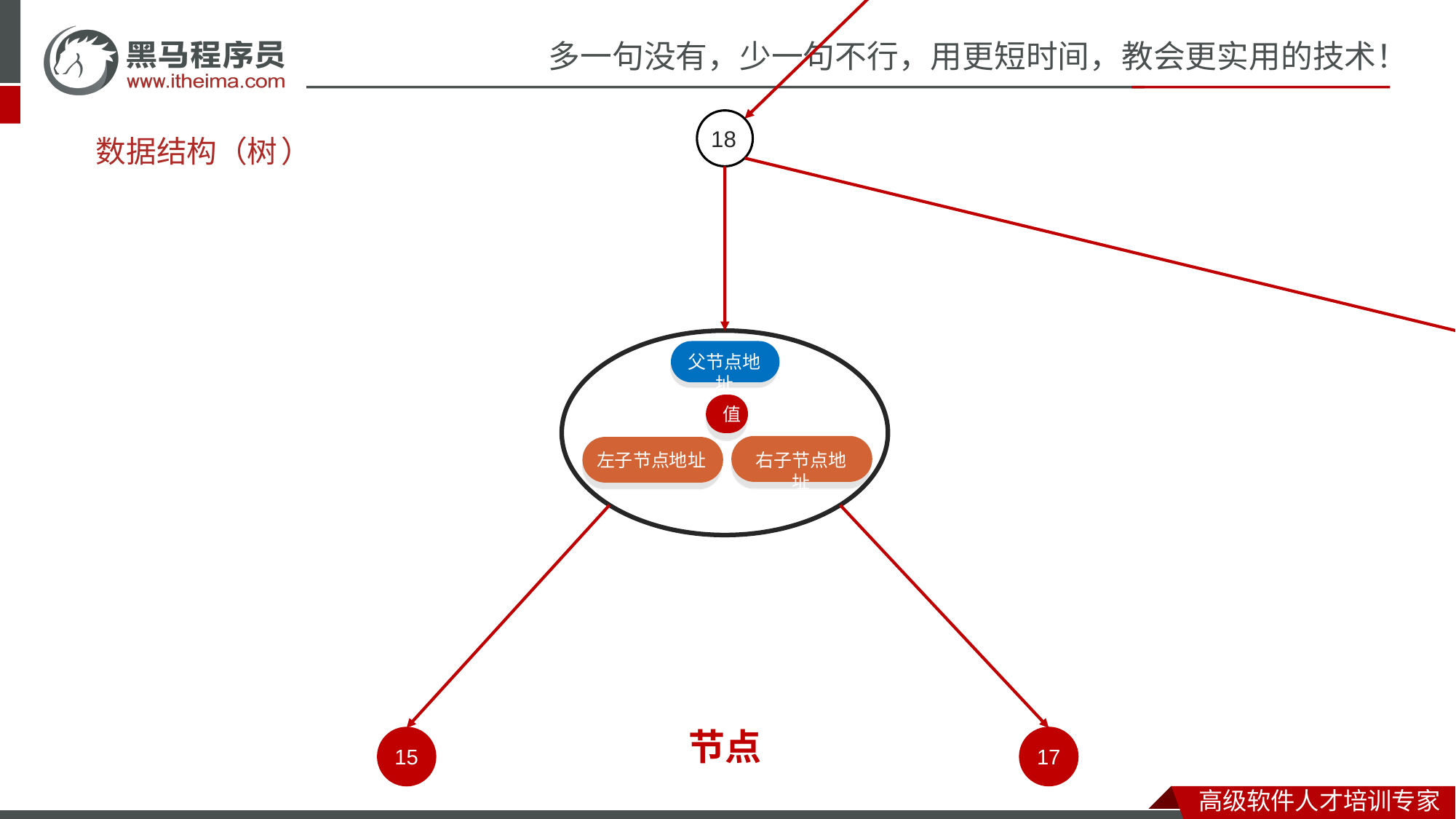

22

26

18
# 数据结构（
树
）

父节点

父节点地址

20

值

右子节点地址

左子节点地址
节点

17

15

左子节点

右子节点

21

24

28

19

23

27

29

25